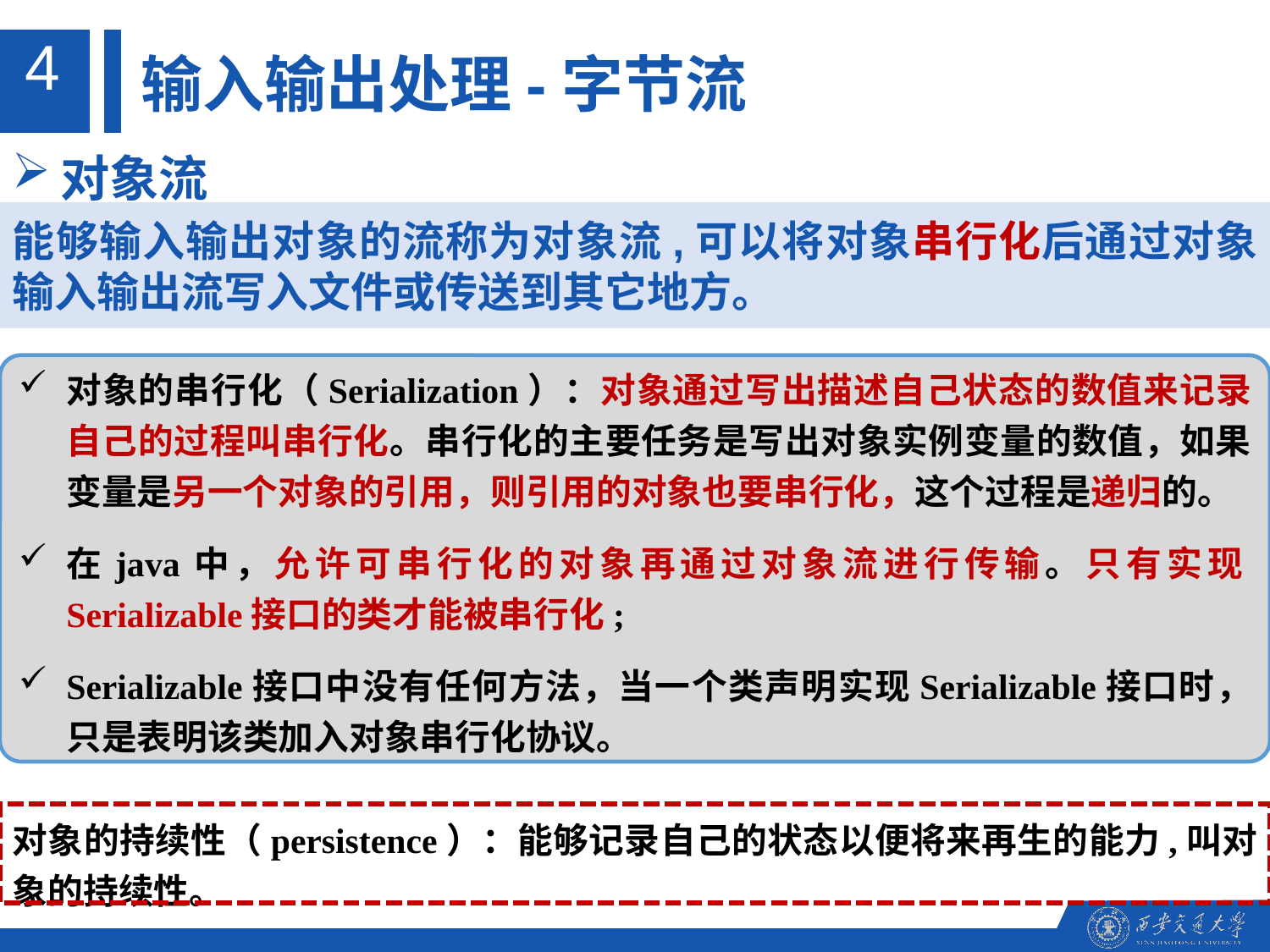

4
输入输出处理-字节流
对象流
能够输入输出对象的流称为对象流,可以将对象串行化后通过对象输入输出流写入文件或传送到其它地方。
对象的串行化（Serialization）：对象通过写出描述自己状态的数值来记录自己的过程叫串行化。串行化的主要任务是写出对象实例变量的数值，如果变量是另一个对象的引用，则引用的对象也要串行化，这个过程是递归的。
在java中，允许可串行化的对象再通过对象流进行传输。只有实现Serializable接口的类才能被串行化;
Serializable接口中没有任何方法，当一个类声明实现Serializable接口时，只是表明该类加入对象串行化协议。
对象的持续性（persistence）：能够记录自己的状态以便将来再生的能力,叫对象的持续性。